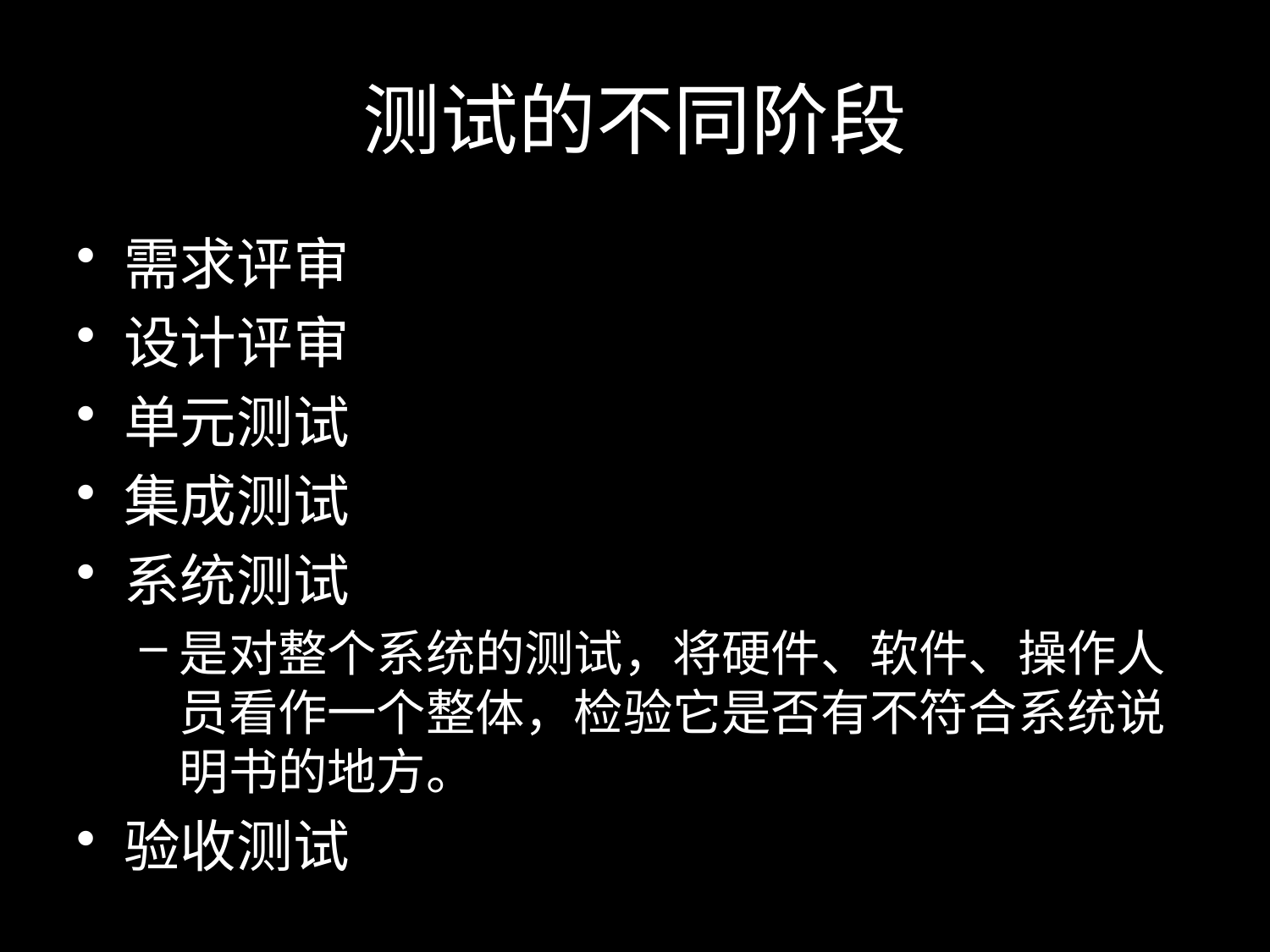

# 测试的不同阶段
需求评审
设计评审
单元测试
集成测试
系统测试
是对整个系统的测试，将硬件、软件、操作人员看作一个整体，检验它是否有不符合系统说明书的地方。
验收测试